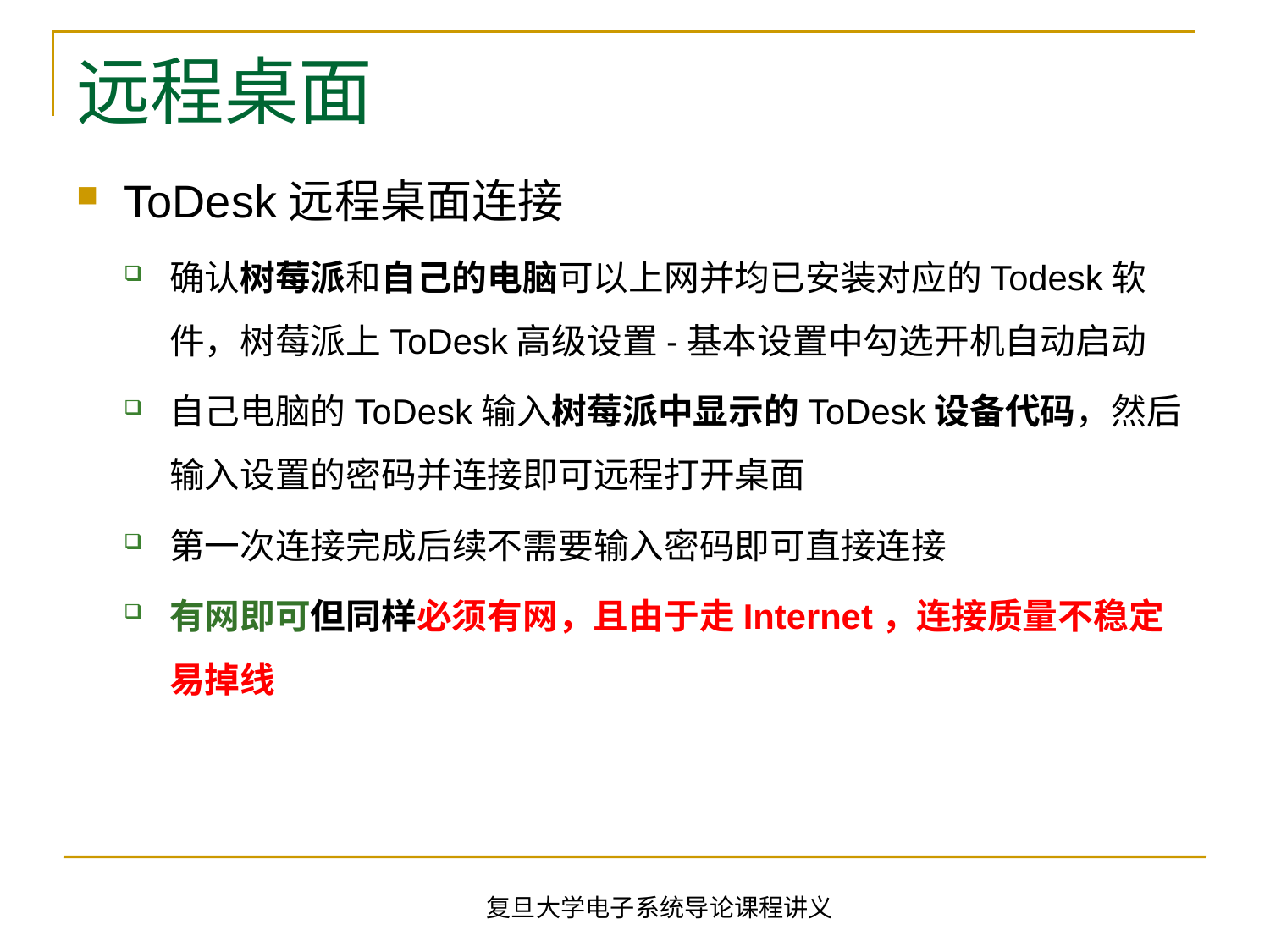

# 远程桌面
ToDesk远程桌面连接
确认树莓派和自己的电脑可以上网并均已安装对应的Todesk软件，树莓派上ToDesk高级设置-基本设置中勾选开机自动启动
自己电脑的ToDesk输入树莓派中显示的ToDesk设备代码，然后输入设置的密码并连接即可远程打开桌面
第一次连接完成后续不需要输入密码即可直接连接
有网即可但同样必须有网，且由于走Internet，连接质量不稳定易掉线